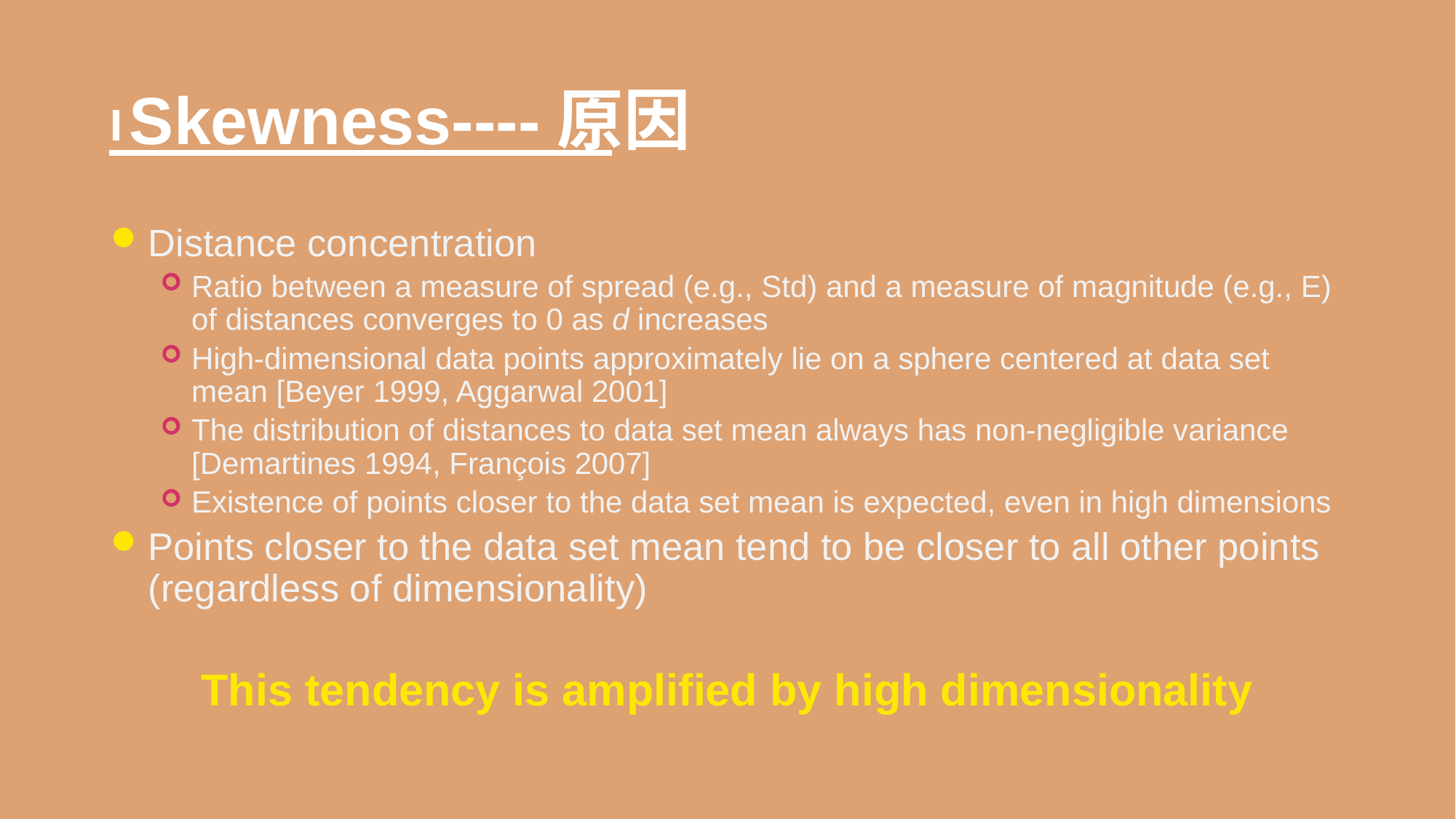

# Skewness----原因

Distance concentration
Ratio between a measure of spread (e.g., Std) and a measure of magnitude (e.g., E) of distances converges to 0 as d increases
High-dimensional data points approximately lie on a sphere centered at data set mean [Beyer 1999, Aggarwal 2001]
The distribution of distances to data set mean always has non-negligible variance [Demartines 1994, François 2007]
Existence of points closer to the data set mean is expected, even in high dimensions
Points closer to the data set mean tend to be closer to all other points (regardless of dimensionality)

This tendency is amplified by high dimensionality